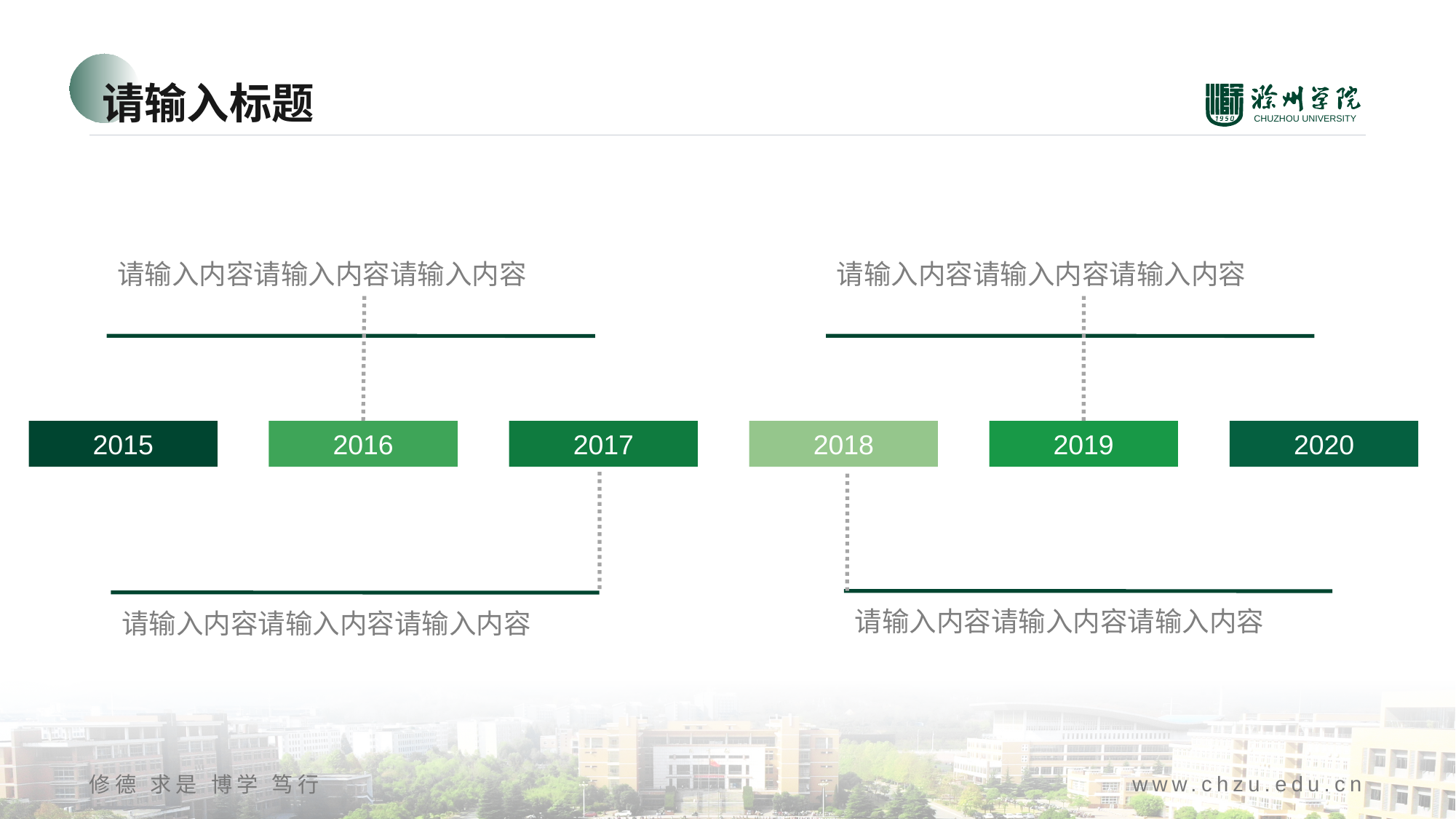

请输入标题

请输入内容请输入内容请输入内容
请输入内容请输入内容请输入内容

2015
2016
2017
2018
2019
2020

请输入内容请输入内容请输入内容
请输入内容请输入内容请输入内容